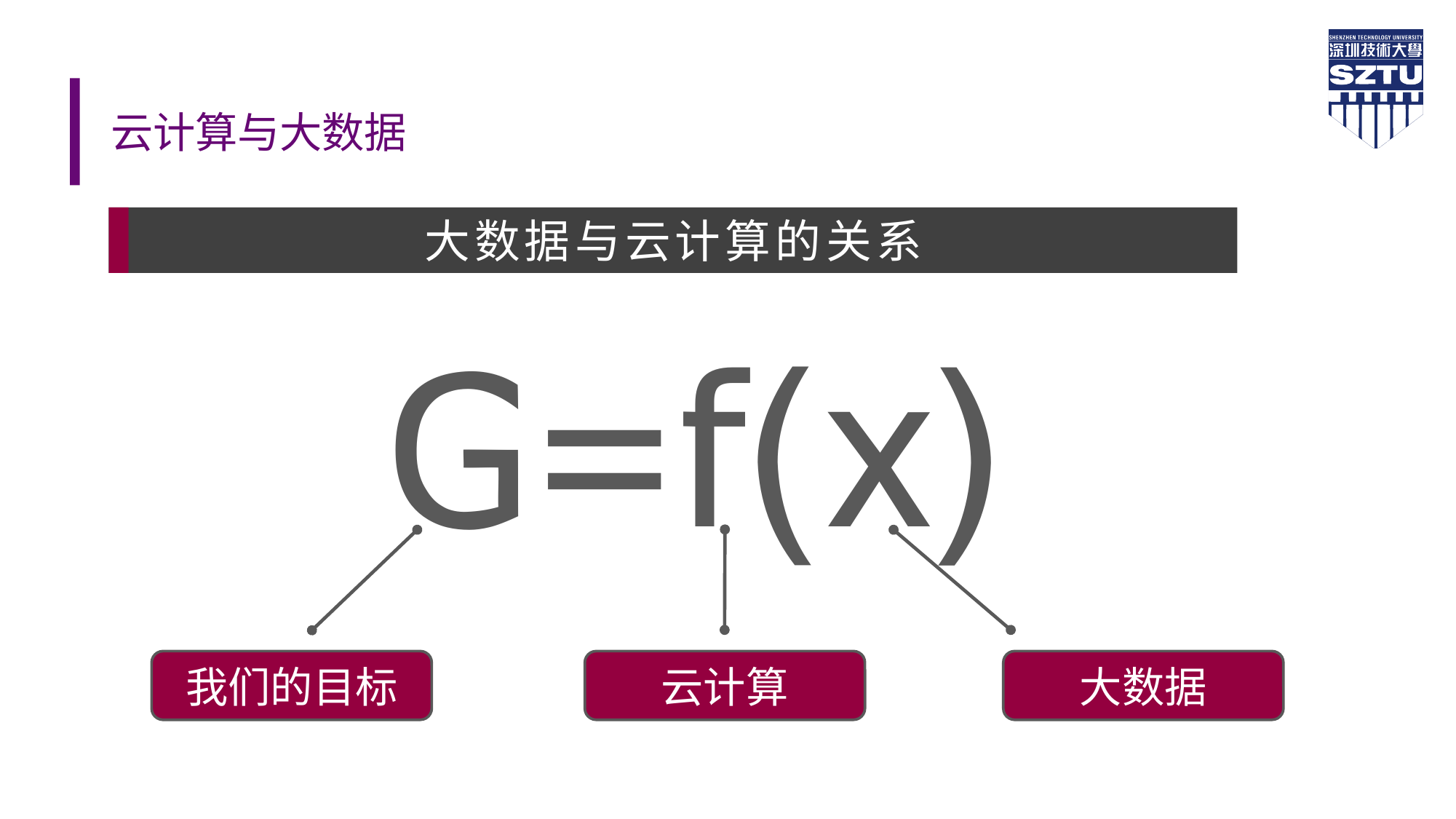

# 云计算与大数据

大数据与云计算的关系
G=f(x)
我们的目标
云计算
大数据